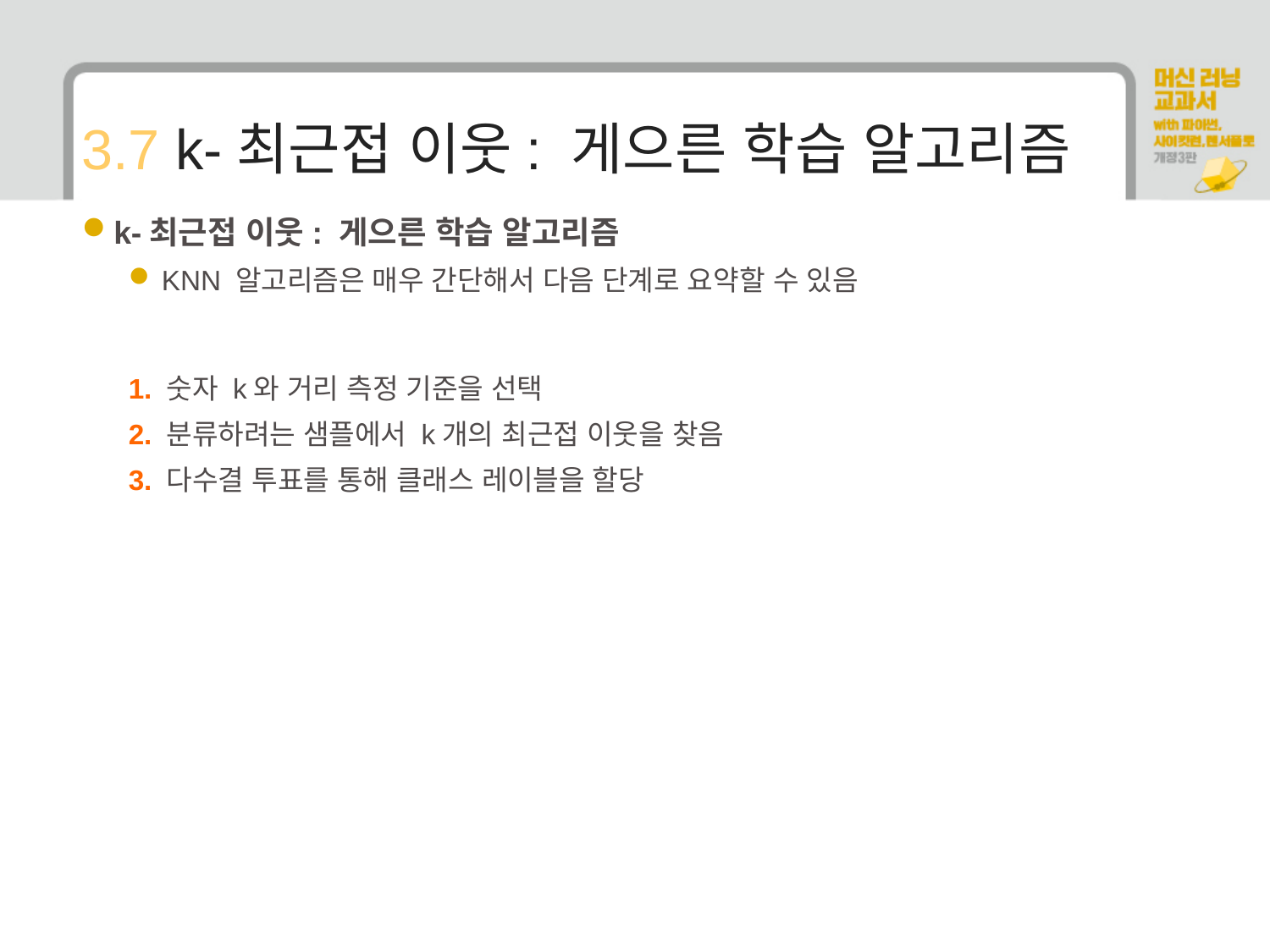

# 3.7 k-최근접 이웃: 게으른 학습 알고리즘
k-최근접 이웃: 게으른 학습 알고리즘
KNN 알고리즘은 매우 간단해서 다음 단계로 요약할 수 있음

1. 숫자 k와 거리 측정 기준을 선택
2. 분류하려는 샘플에서 k개의 최근접 이웃을 찾음
3. 다수결 투표를 통해 클래스 레이블을 할당